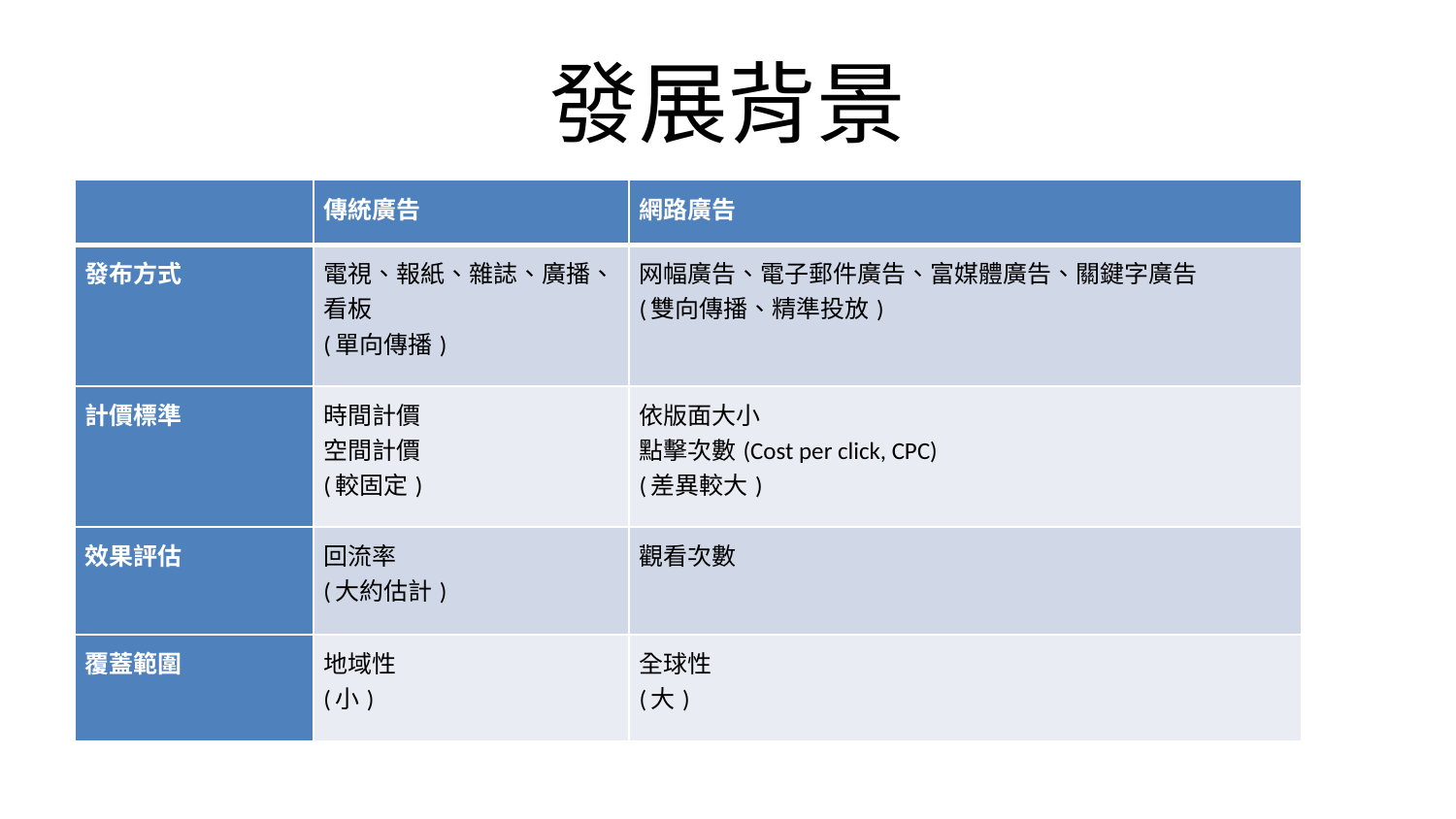

# 發展背景
|  | 傳統廣告 | 網路廣告 |
| --- | --- | --- |
| 發布方式 | 電視、報紙、雜誌、廣播、看板 (單向傳播) | 网幅廣告、電子郵件廣告、富媒體廣告、關鍵字廣告 (雙向傳播、精準投放) |
| 計價標準 | 時間計價 空間計價 (較固定) | 依版面大小 點擊次數(Cost per click, CPC) (差異較大) |
| 效果評估 | 回流率 (大約估計) | 觀看次數 |
| 覆蓋範圍 | 地域性 (小) | 全球性 (大) |